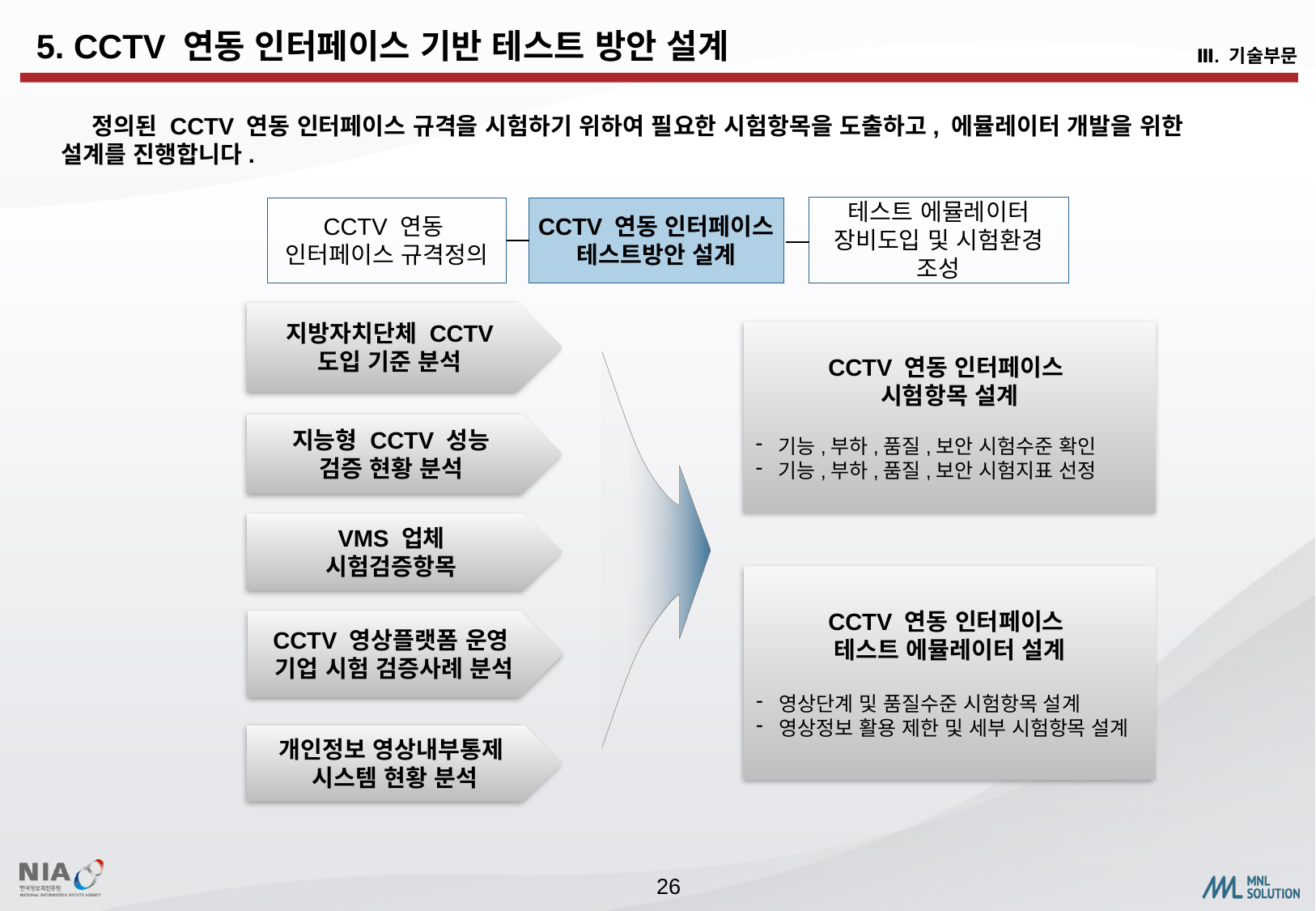

5. CCTV 연동 인터페이스 기반 테스트 방안 설계
Ⅲ. 기술부문
        정의된 CCTV 연동 인터페이스 규격을 시험하기 위하여 필요한 시험항목을 도출하고, 에뮬레이터 개발을 위한 설계를 진행합니다.
테스트 에뮬레이터 장비도입 및 시험환경 조성
CCTV 연동
인터페이스 규격정의
CCTV 연동 인터페이스
테스트방안 설계
지방자치단체 CCTV
도입 기준 분석
CCTV 연동 인터페이스
시험항목 설계

기능,부하,품질,보안 시험수준 확인
기능,부하,품질,보안 시험지표 선정
지능형 CCTV 성능
검증 현황 분석

VMS 업체
시험검증항목
CCTV 연동 인터페이스
테스트 에뮬레이터 설계
영상단계 및 품질수준 시험항목 설계
영상정보 활용 제한 및 세부 시험항목 설계
CCTV 영상플랫폼 운영
기업 시험 검증사례 분석
개인정보 영상내부통제
시스템 현황 분석